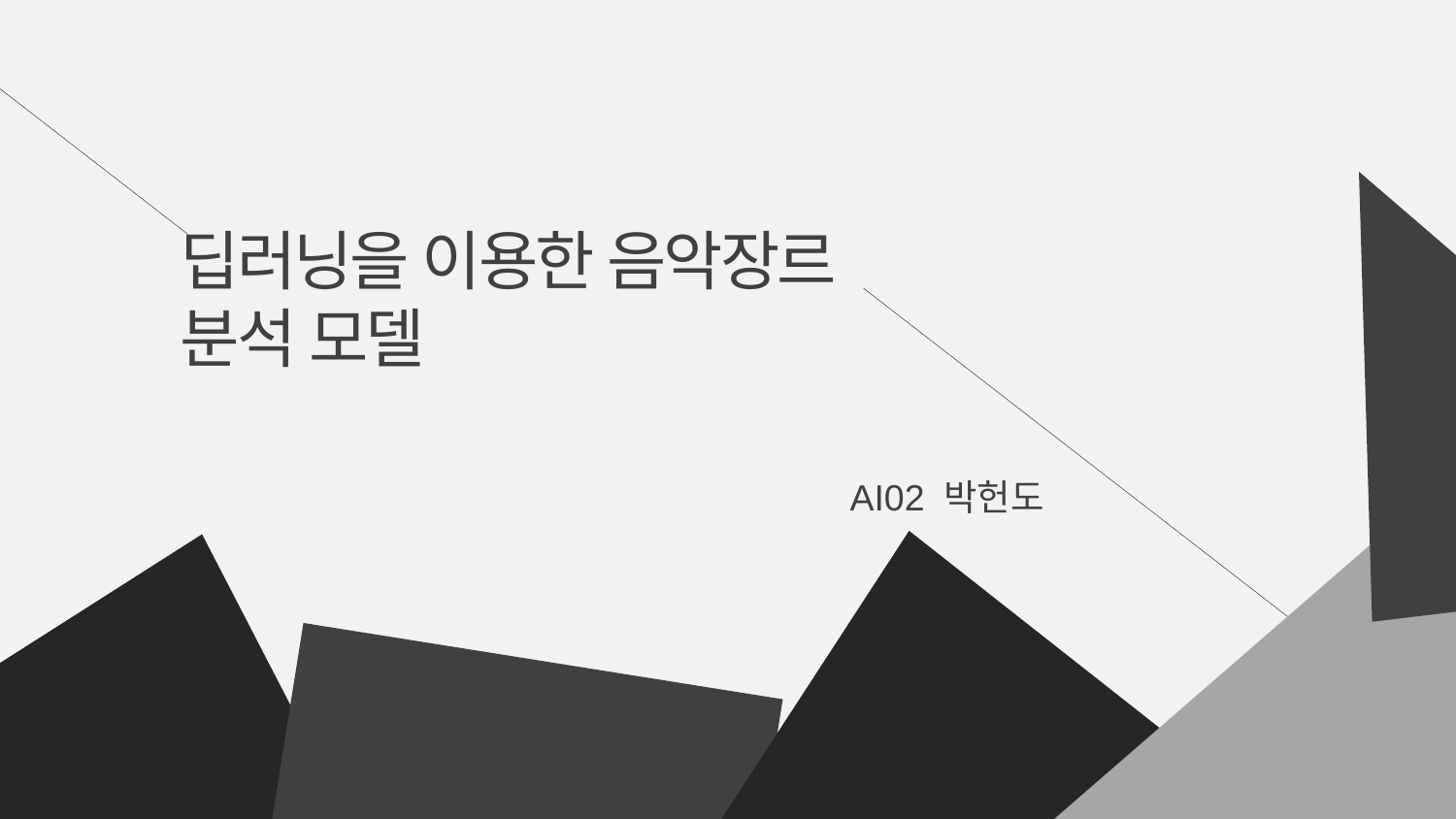

딥러닝을 이용한 음악장르
분석 모델

AI02 박헌도